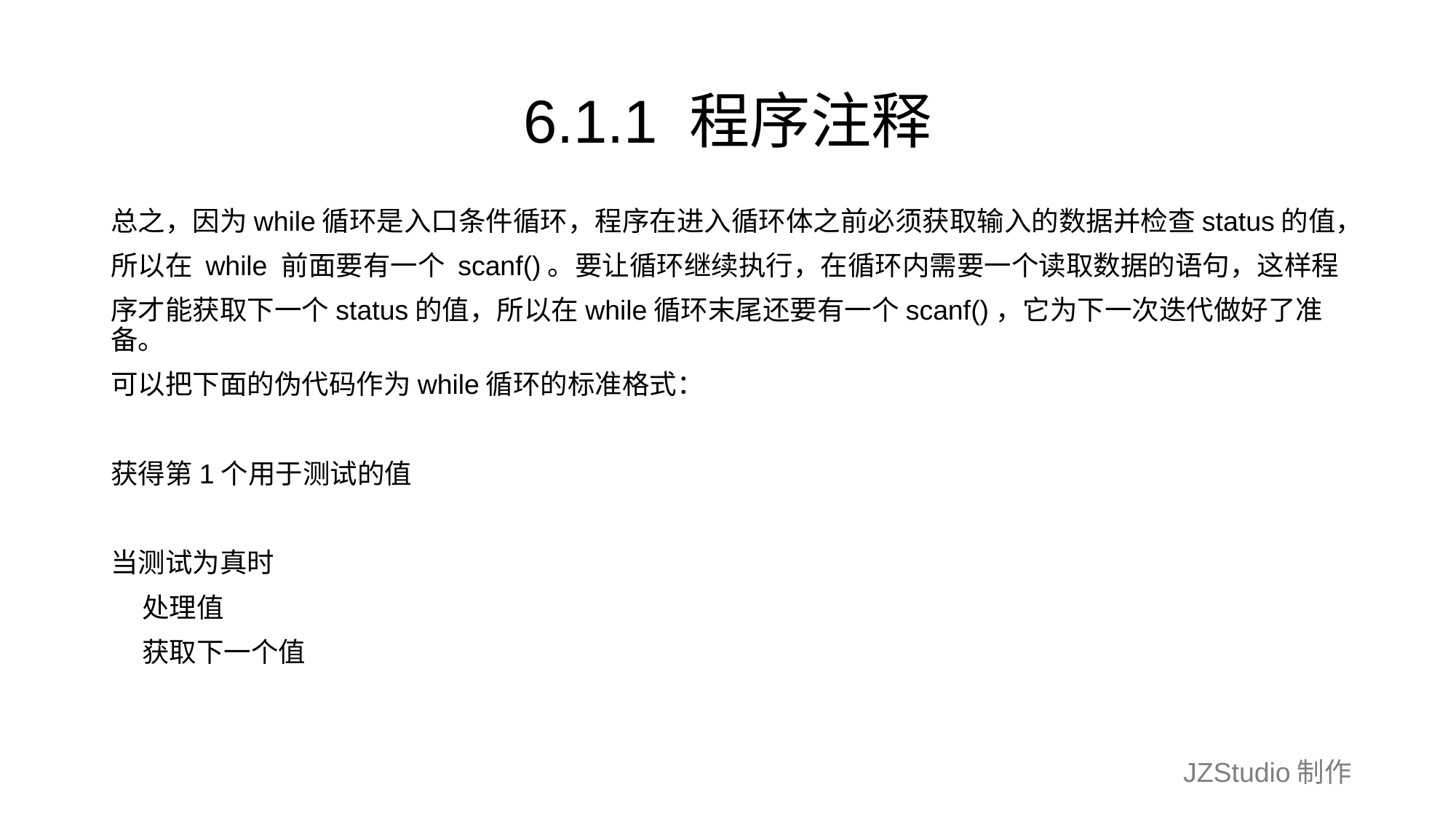

# 6.1.1 程序注释
总之，因为while循环是入口条件循环，程序在进入循环体之前必须获取输入的数据并检查status的值，
所以在 while 前面要有一个 scanf()。要让循环继续执行，在循环内需要一个读取数据的语句，这样程
序才能获取下一个status的值，所以在while循环末尾还要有一个scanf()，它为下一次迭代做好了准备。
可以把下面的伪代码作为while循环的标准格式：

获得第1个用于测试的值

当测试为真时
    处理值
    获取下一个值